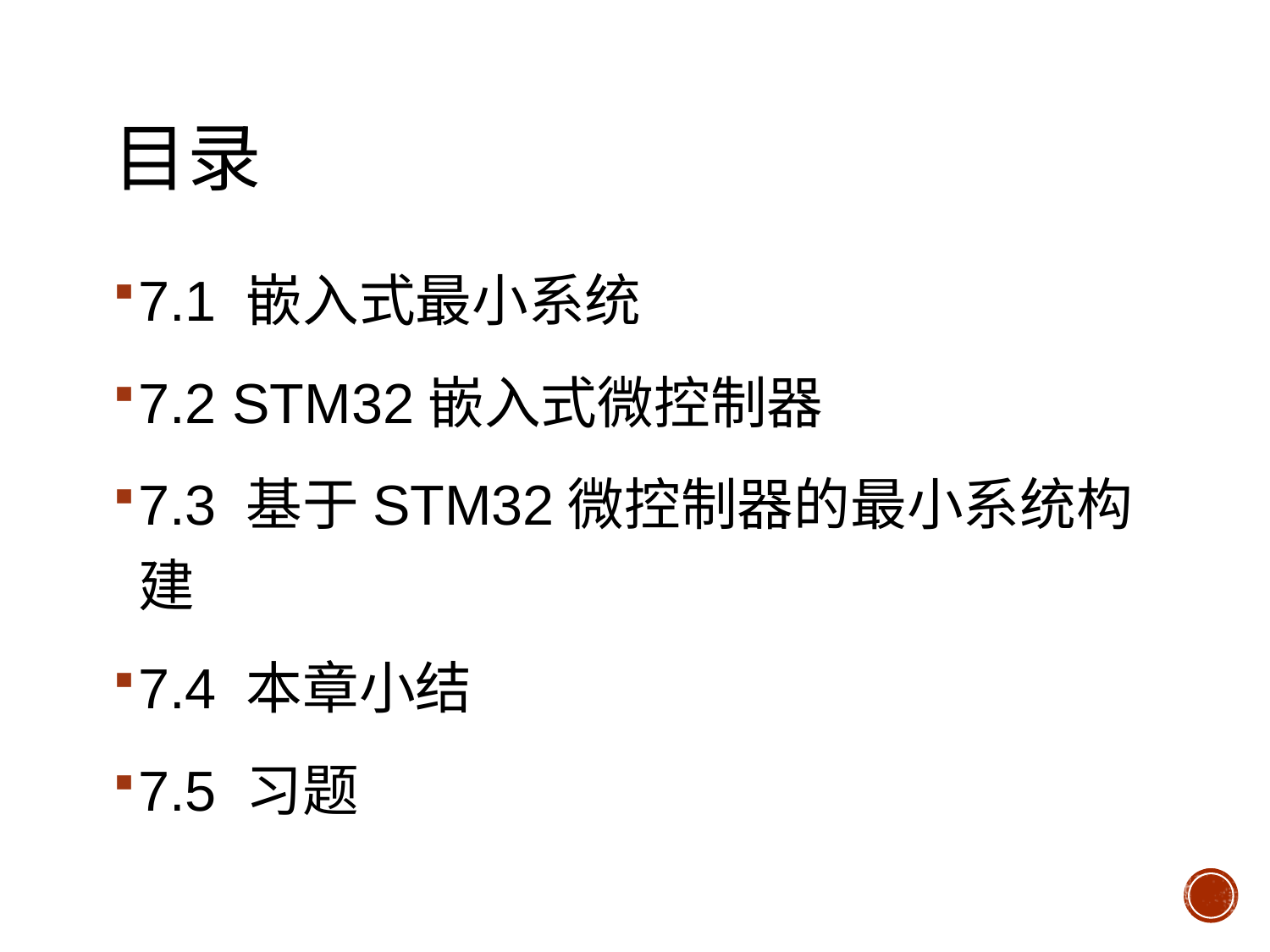

# 目录
7.1 嵌入式最小系统
7.2 STM32嵌入式微控制器
7.3 基于STM32微控制器的最小系统构建
7.4 本章小结
7.5 习题